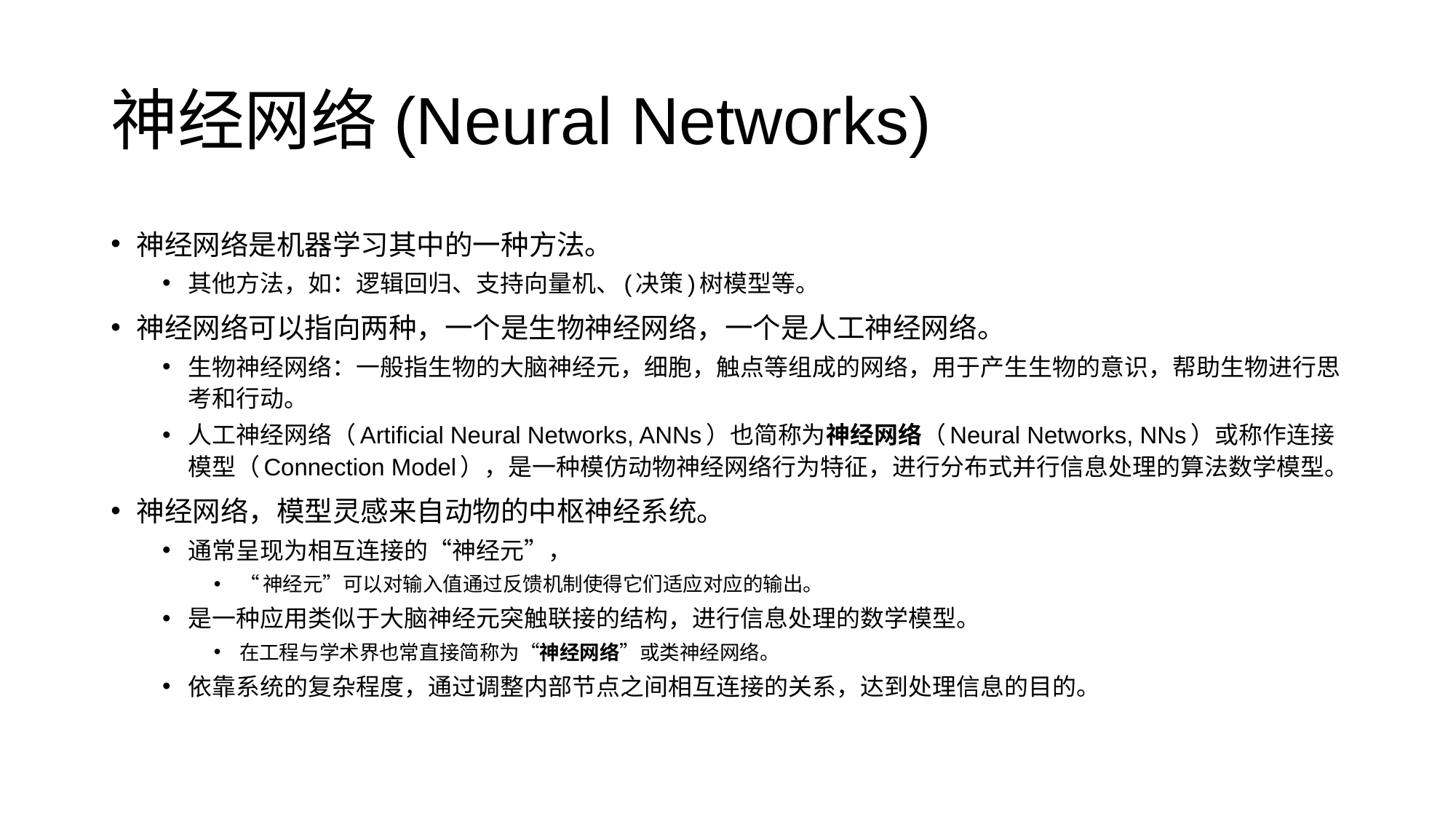

# 神经网络(Neural Networks)
神经网络是机器学习其中的一种方法。
其他方法，如：逻辑回归、支持向量机、(决策)树模型等。
神经网络可以指向两种，一个是生物神经网络，一个是人工神经网络。
生物神经网络：一般指生物的大脑神经元，细胞，触点等组成的网络，用于产生生物的意识，帮助生物进行思考和行动。
人工神经网络（Artificial Neural Networks, ANNs）也简称为神经网络（Neural Networks, NNs）或称作连接模型（Connection Model），是一种模仿动物神经网络行为特征，进行分布式并行信息处理的算法数学模型。
神经网络，模型灵感来自动物的中枢神经系统。
通常呈现为相互连接的“神经元”，
“神经元”可以对输入值通过反馈机制使得它们适应对应的输出。
是一种应用类似于大脑神经元突触联接的结构，进行信息处理的数学模型。
在工程与学术界也常直接简称为“神经网络”或类神经网络。
依靠系统的复杂程度，通过调整内部节点之间相互连接的关系，达到处理信息的目的。